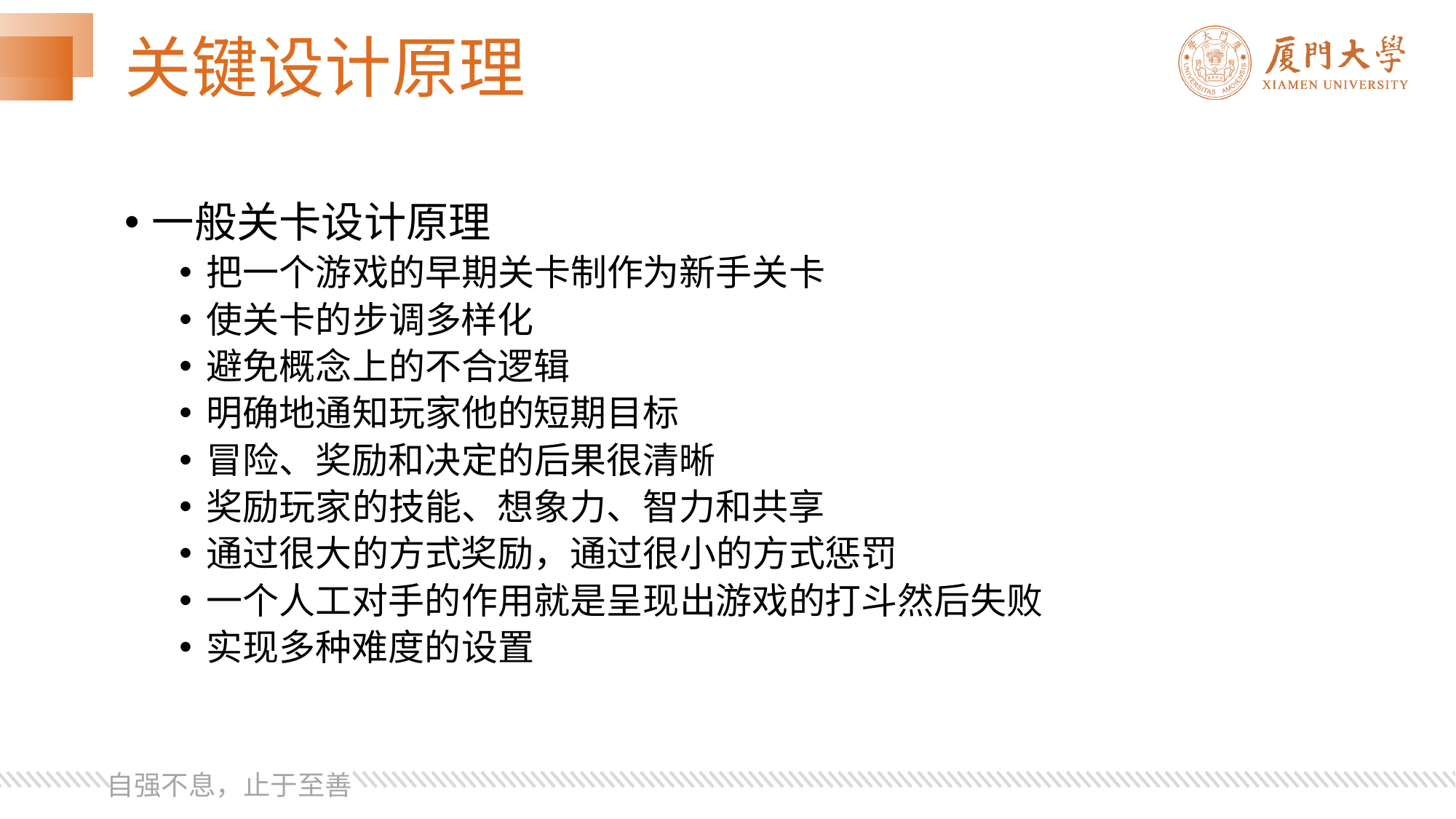

# 关键设计原理
一般关卡设计原理
把一个游戏的早期关卡制作为新手关卡
使关卡的步调多样化
避免概念上的不合逻辑
明确地通知玩家他的短期目标
冒险、奖励和决定的后果很清晰
奖励玩家的技能、想象力、智力和共享
通过很大的方式奖励，通过很小的方式惩罚
一个人工对手的作用就是呈现出游戏的打斗然后失败
实现多种难度的设置